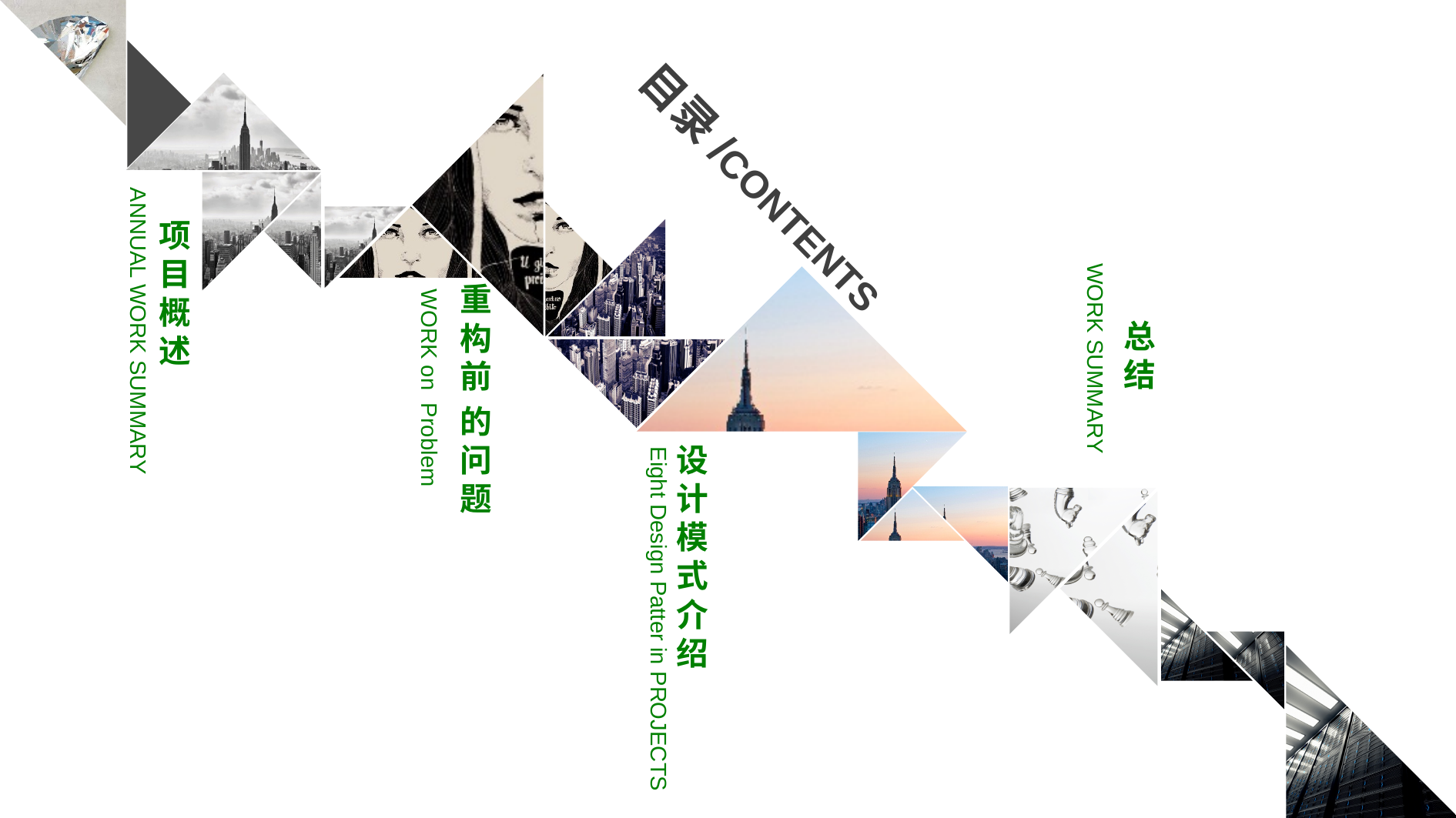

目录/CONTENTS

项目概述

总结
ANNUAL WORK SUMMARY
重构前
的问题
WORK SUMMARY
WORK on  Problem

设计模式介绍

Eight Design Patter in PROJECTS